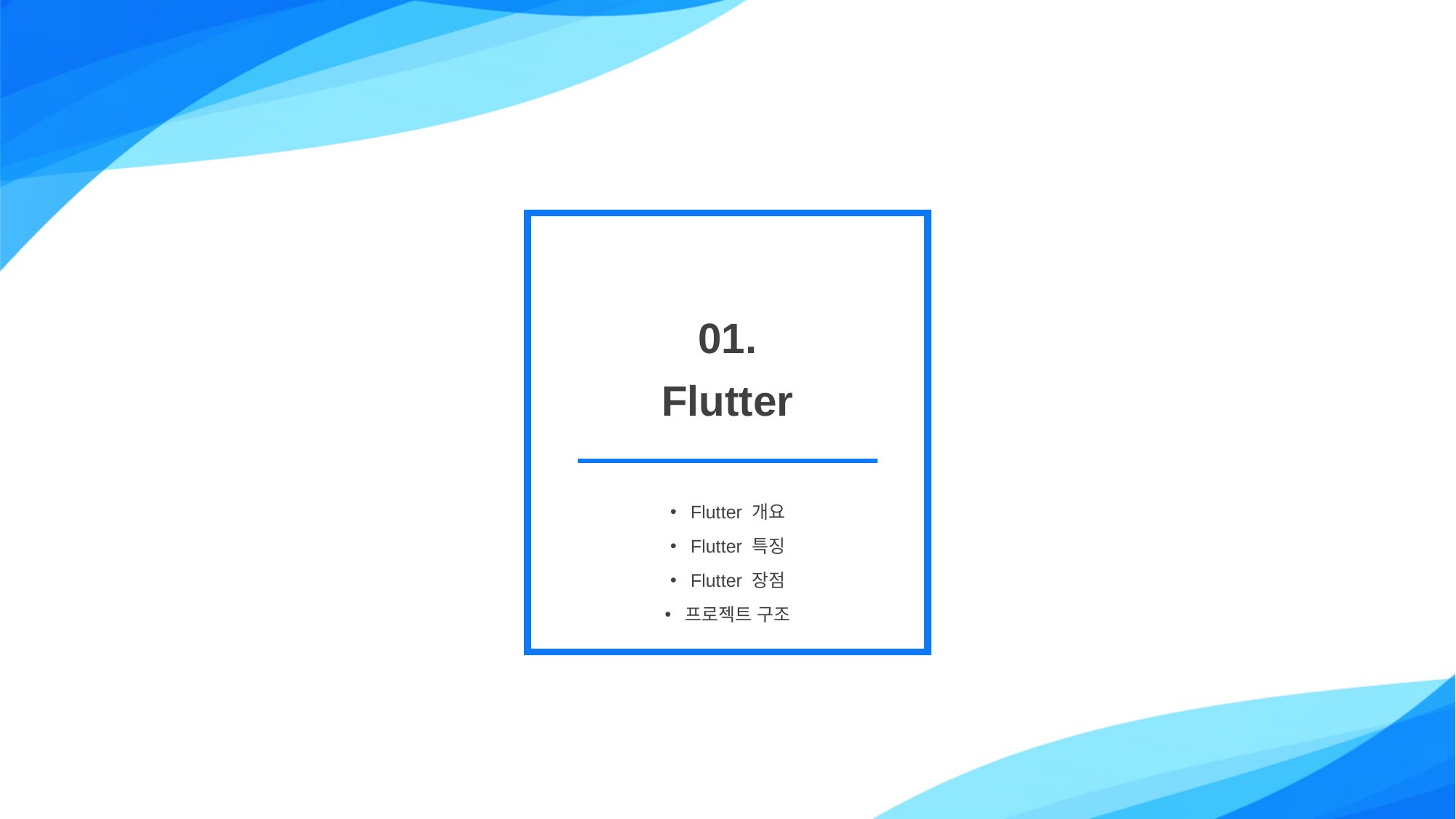

01.
Flutter
Flutter 개요
Flutter 특징
Flutter 장점
프로젝트 구조